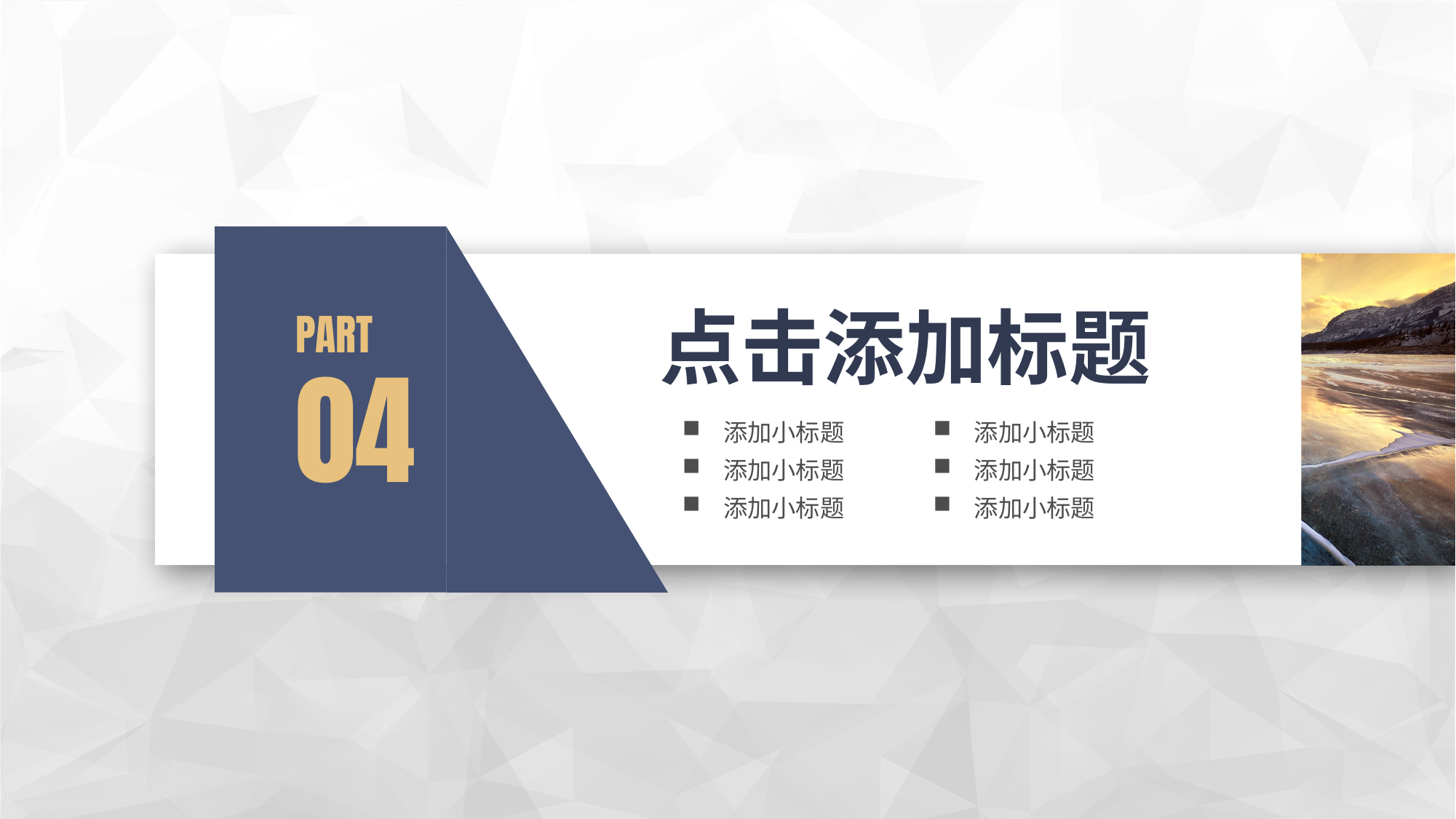

点击添加标题
PART
04
添加小标题
添加小标题
添加小标题
添加小标题
添加小标题
添加小标题